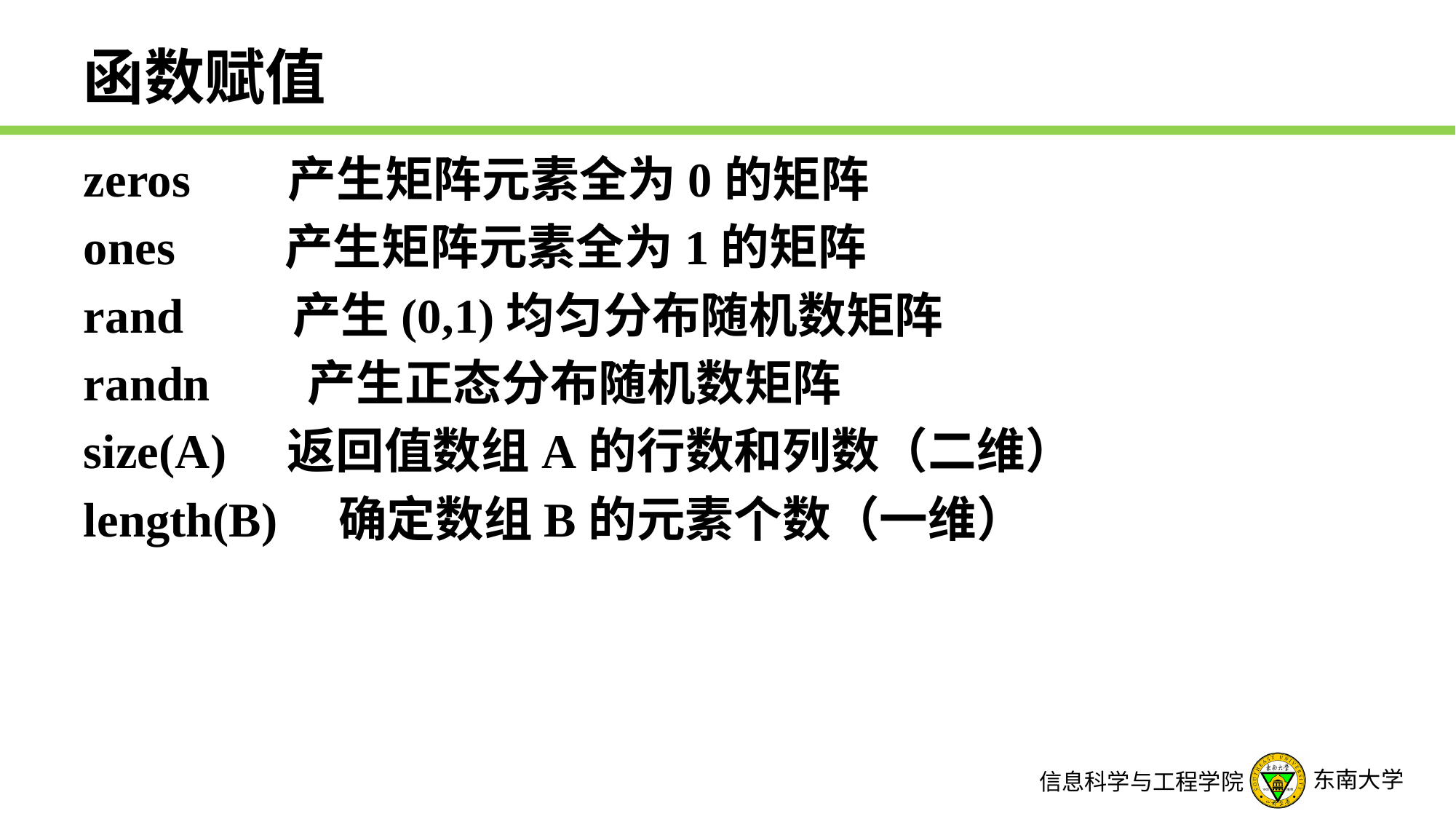

# 函数赋值
zeros       产生矩阵元素全为0的矩阵
ones        产生矩阵元素全为1的矩阵
rand        产生(0,1)均匀分布随机数矩阵
randn       产生正态分布随机数矩阵
size(A)    返回值数组A的行数和列数（二维）
length(B)    确定数组B的元素个数（一维）